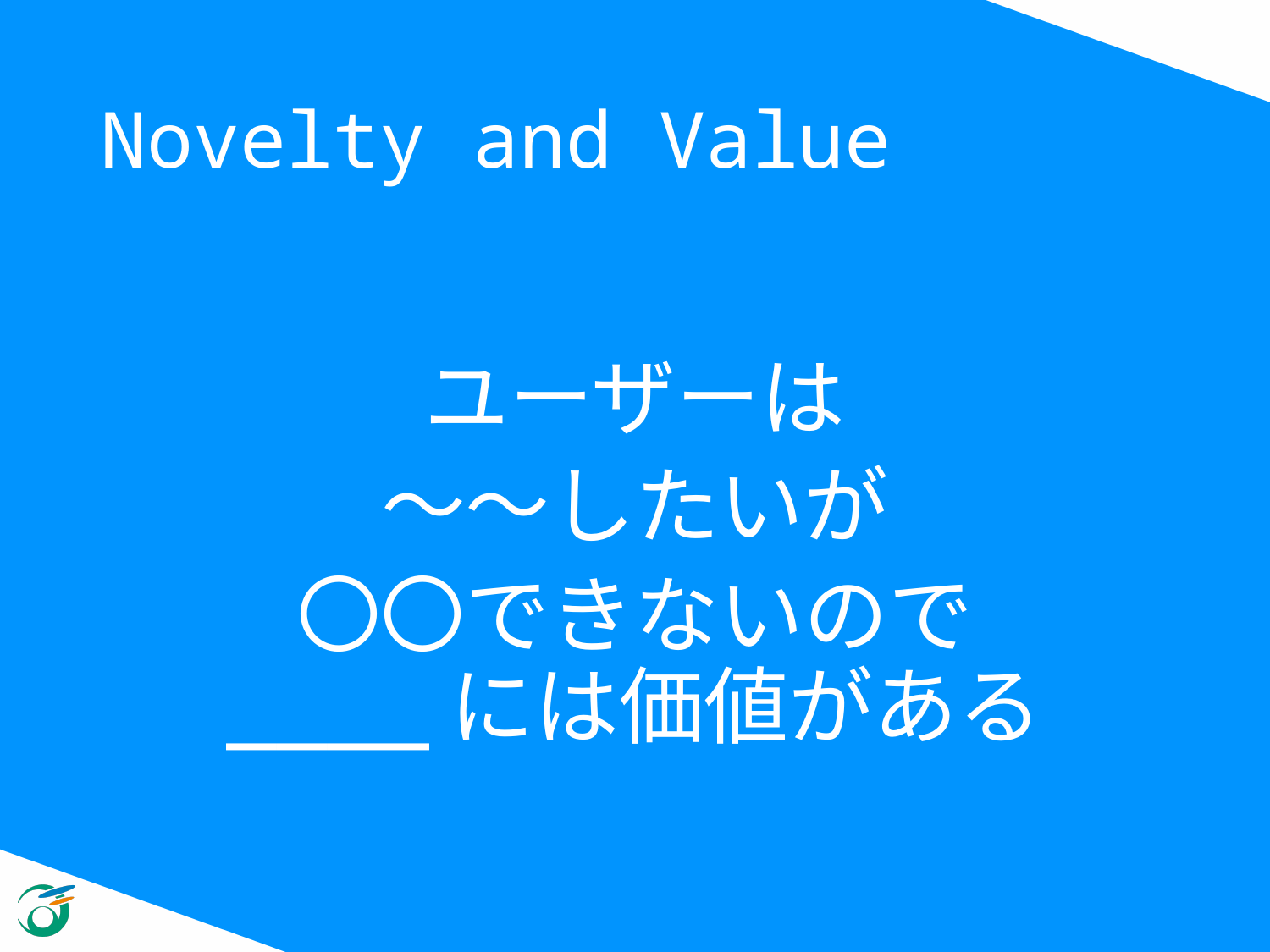

# Novelty and Value
ユーザーは
〜〜したいが
〇〇できないので
____には価値がある